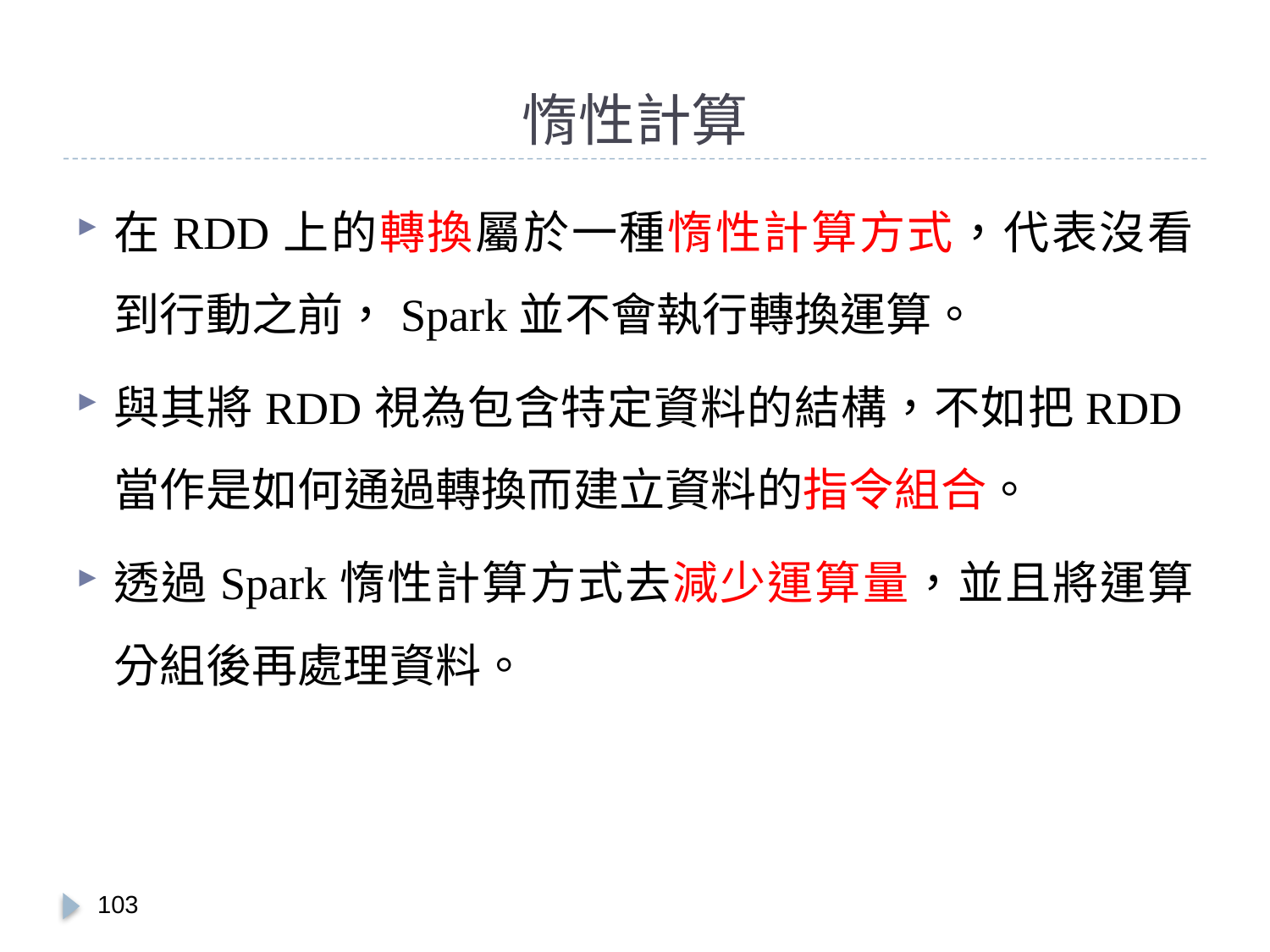

# 惰性計算
在RDD上的轉換屬於一種惰性計算方式，代表沒看到行動之前，Spark並不會執行轉換運算。
與其將RDD視為包含特定資料的結構，不如把RDD當作是如何通過轉換而建立資料的指令組合。
透過Spark惰性計算方式去減少運算量，並且將運算分組後再處理資料。
103